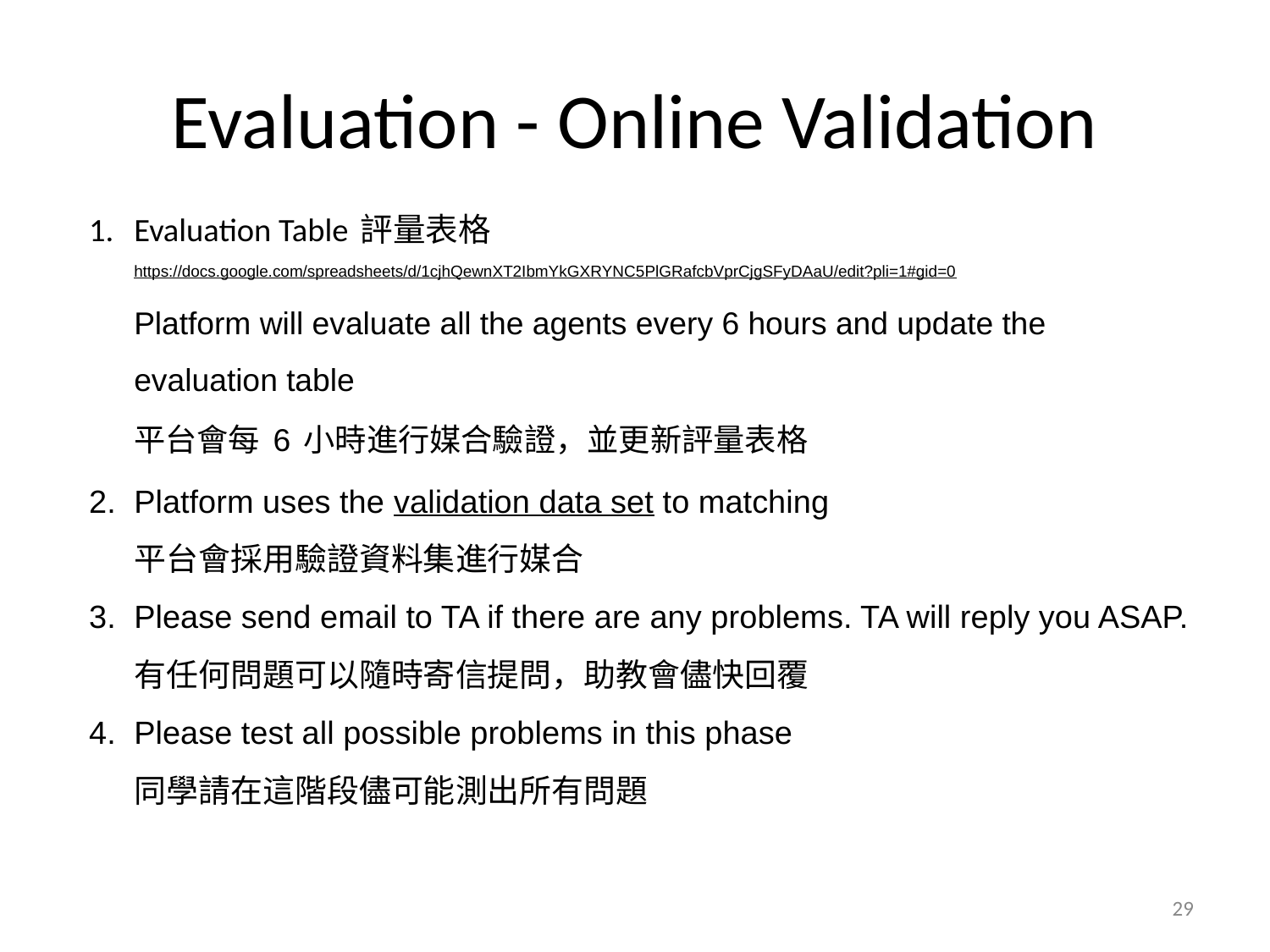

# Evaluation - Online Validation
Evaluation Table 評量表格
https://docs.google.com/spreadsheets/d/1cjhQewnXT2IbmYkGXRYNC5PlGRafcbVprCjgSFyDAaU/edit?pli=1#gid=0
Platform will evaluate all the agents every 6 hours and update the evaluation table
平台會每 6 小時進行媒合驗證，並更新評量表格
Platform uses the validation data set to matching
平台會採用驗證資料集進行媒合
Please send email to TA if there are any problems. TA will reply you ASAP.
有任何問題可以隨時寄信提問，助教會儘快回覆
Please test all possible problems in this phase
同學請在這階段儘可能測出所有問題
29